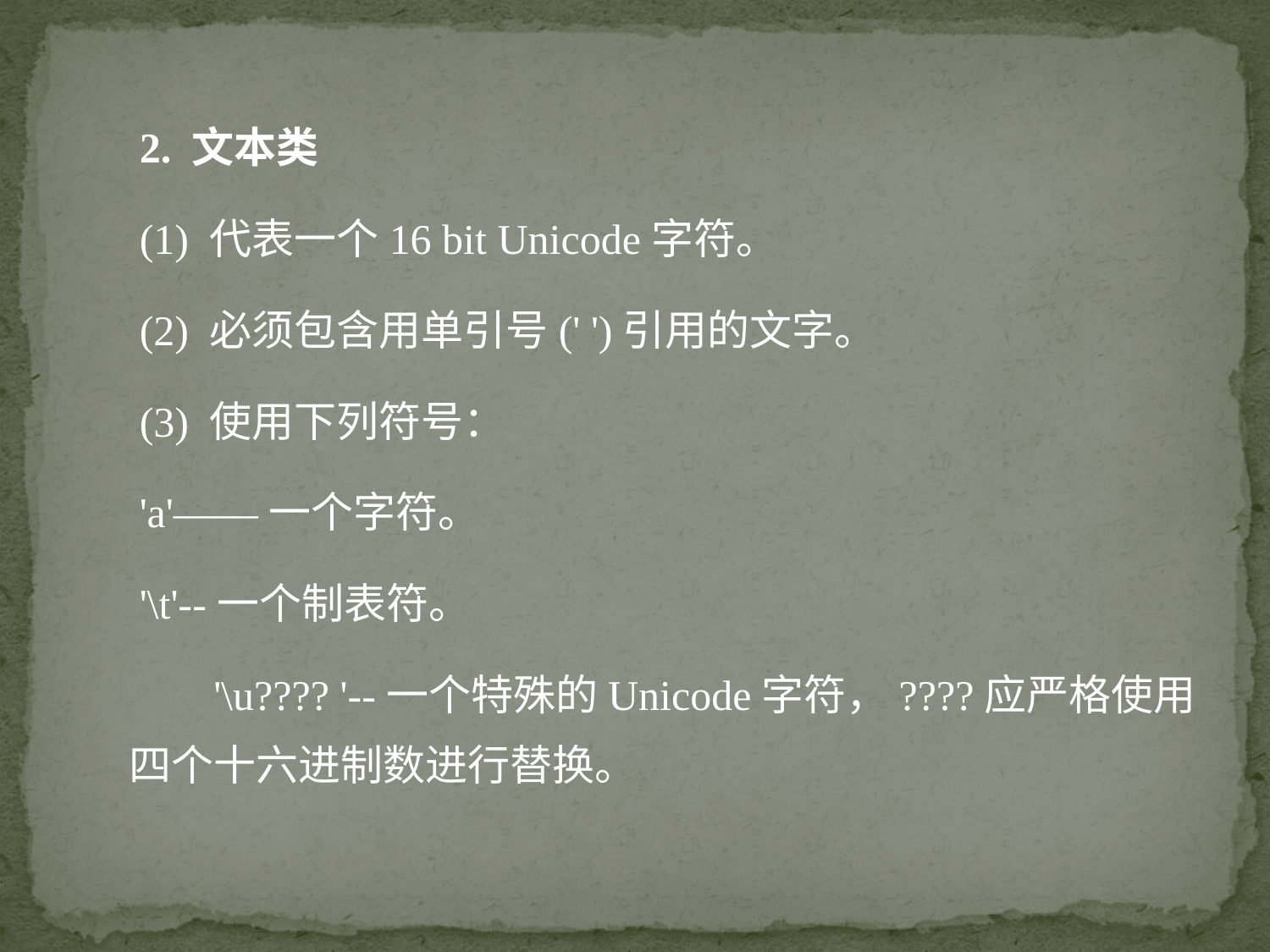

2. 文本类
 (1) 代表一个16 bit Unicode字符。
 (2) 必须包含用单引号(' ')引用的文字。
 (3) 使用下列符号：
 'a'——一个字符。
 '\t'--一个制表符。
        '\u???? '--一个特殊的Unicode字符，????应严格使用四个十六进制数进行替换。